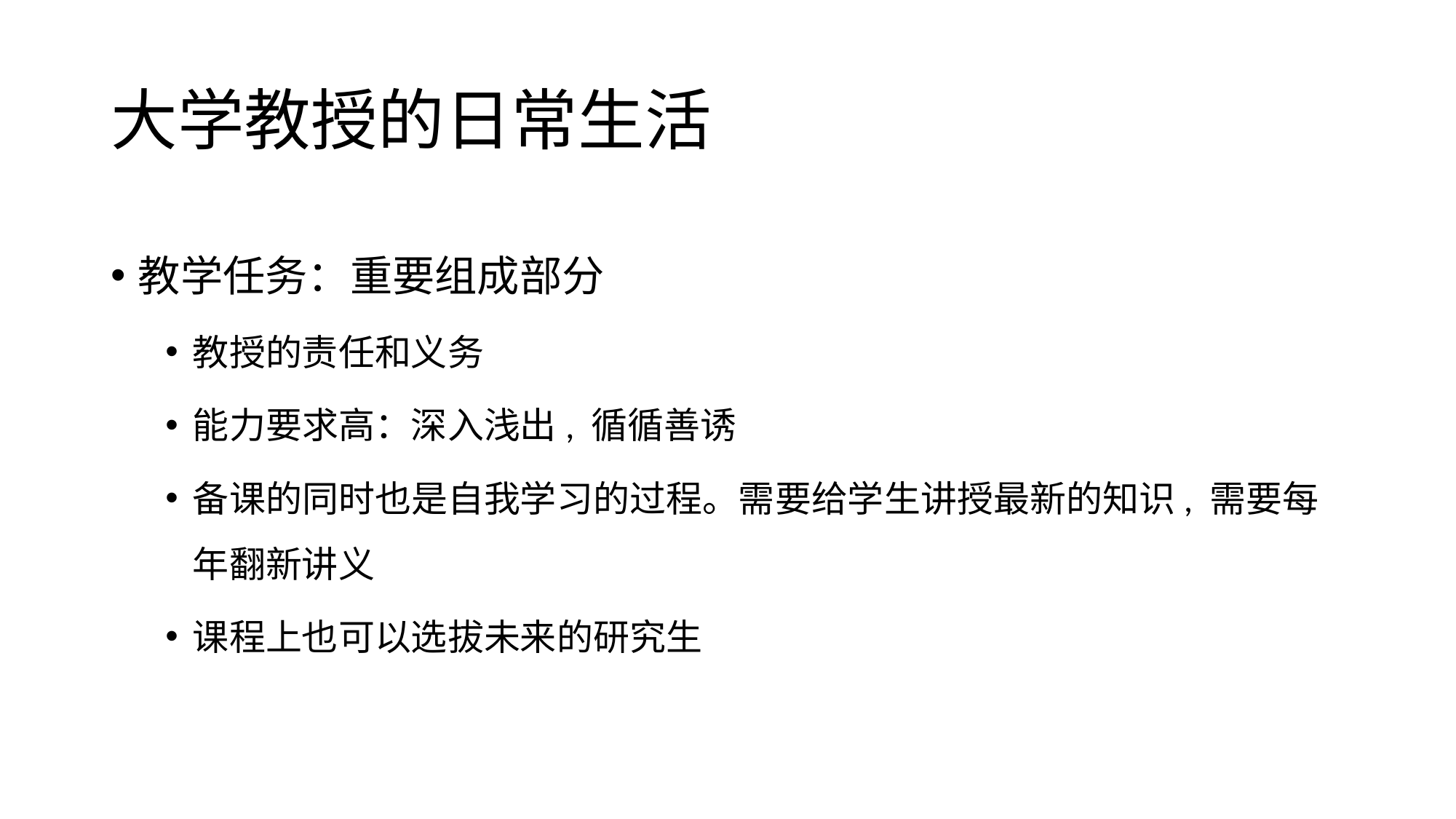

# 大学教授的日常生活
教学任务：重要组成部分
教授的责任和义务
能力要求高：深入浅出, 循循善诱
备课的同时也是自我学习的过程。需要给学生讲授最新的知识, 需要每年翻新讲义
课程上也可以选拔未来的研究生